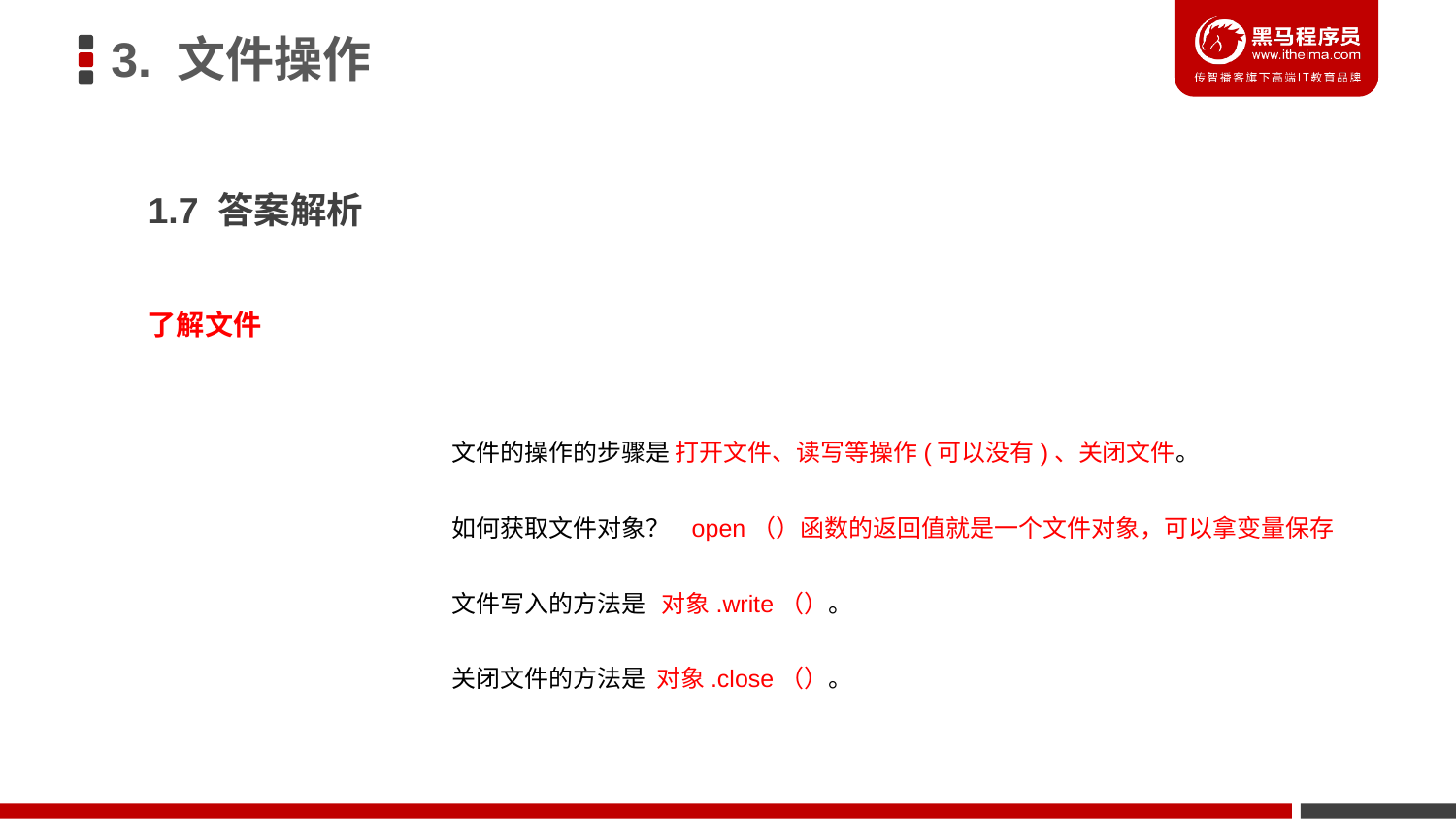

3. 文件操作
1.7 答案解析
了解文件
	文件的操作的步骤是 打开文件、读写等操作(可以没有)、关闭文件。

	如何获取文件对象？   open（）函数的返回值就是一个文件对象，可以拿变量保存

	文件写入的方法是   对象.write（）。

	关闭文件的方法是  对象.close（）。